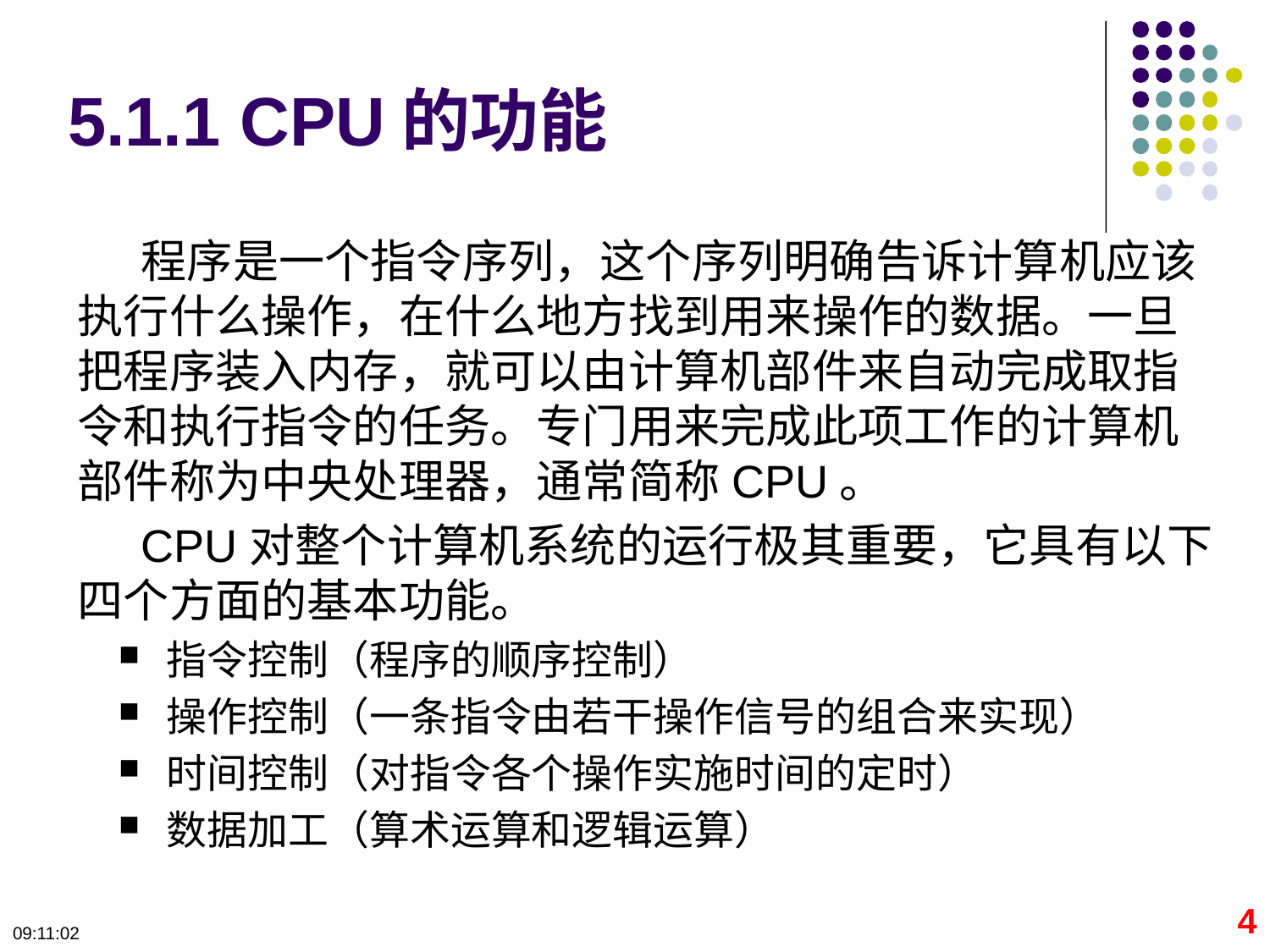

# 5.1.1 CPU的功能
程序是一个指令序列，这个序列明确告诉计算机应该执行什么操作，在什么地方找到用来操作的数据。一旦把程序装入内存，就可以由计算机部件来自动完成取指令和执行指令的任务。专门用来完成此项工作的计算机部件称为中央处理器，通常简称CPU。
CPU对整个计算机系统的运行极其重要，它具有以下四个方面的基本功能。
指令控制（程序的顺序控制）
操作控制（一条指令由若干操作信号的组合来实现）
时间控制（对指令各个操作实施时间的定时）
数据加工（算术运算和逻辑运算）
4
09:11:02